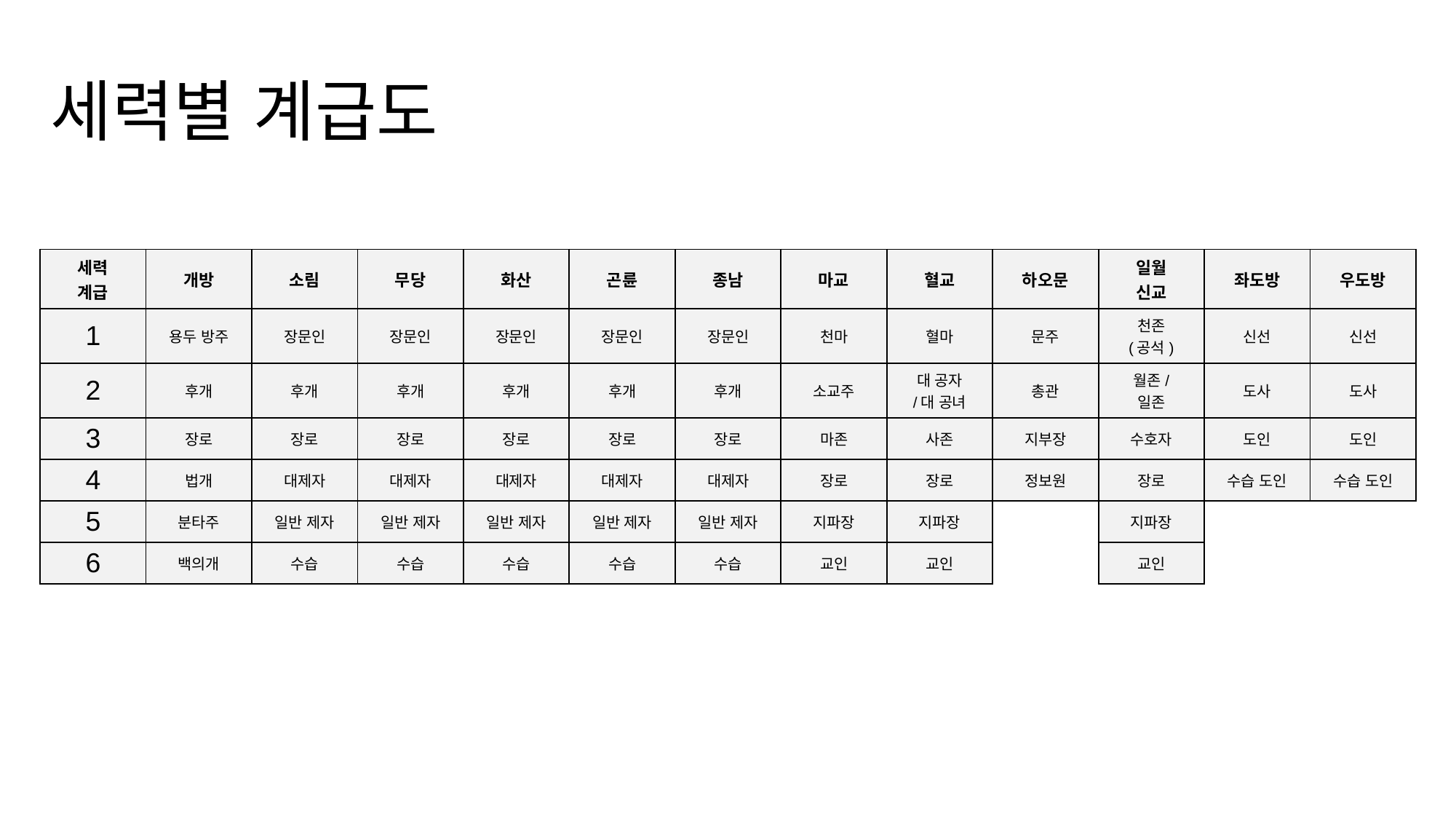

# 세력별 계급도
| 세력 계급 | 개방 | 소림 | 무당 | 화산 | 곤륜 | 종남 | 마교 | 혈교 | 하오문 | 일월 신교 | 좌도방 | 우도방 |
| --- | --- | --- | --- | --- | --- | --- | --- | --- | --- | --- | --- | --- |
| 1 | 용두 방주 | 장문인 | 장문인 | 장문인 | 장문인 | 장문인 | 천마 | 혈마 | 문주 | 천존 (공석) | 신선 | 신선 |
| 2 | 후개 | 후개 | 후개 | 후개 | 후개 | 후개 | 소교주 | 대 공자 /대 공녀 | 총관 | 월존/ 일존 | 도사 | 도사 |
| 3 | 장로 | 장로 | 장로 | 장로 | 장로 | 장로 | 마존 | 사존 | 지부장 | 수호자 | 도인 | 도인 |
| 4 | 법개 | 대제자 | 대제자 | 대제자 | 대제자 | 대제자 | 장로 | 장로 | 정보원 | 장로 | 수습 도인 | 수습 도인 |
| 5 | 분타주 | 일반 제자 | 일반 제자 | 일반 제자 | 일반 제자 | 일반 제자 | 지파장 | 지파장 |  | 지파장 |  |  |
| 6 | 백의개 | 수습 | 수습 | 수습 | 수습 | 수습 | 교인 | 교인 |  | 교인 |  |  |